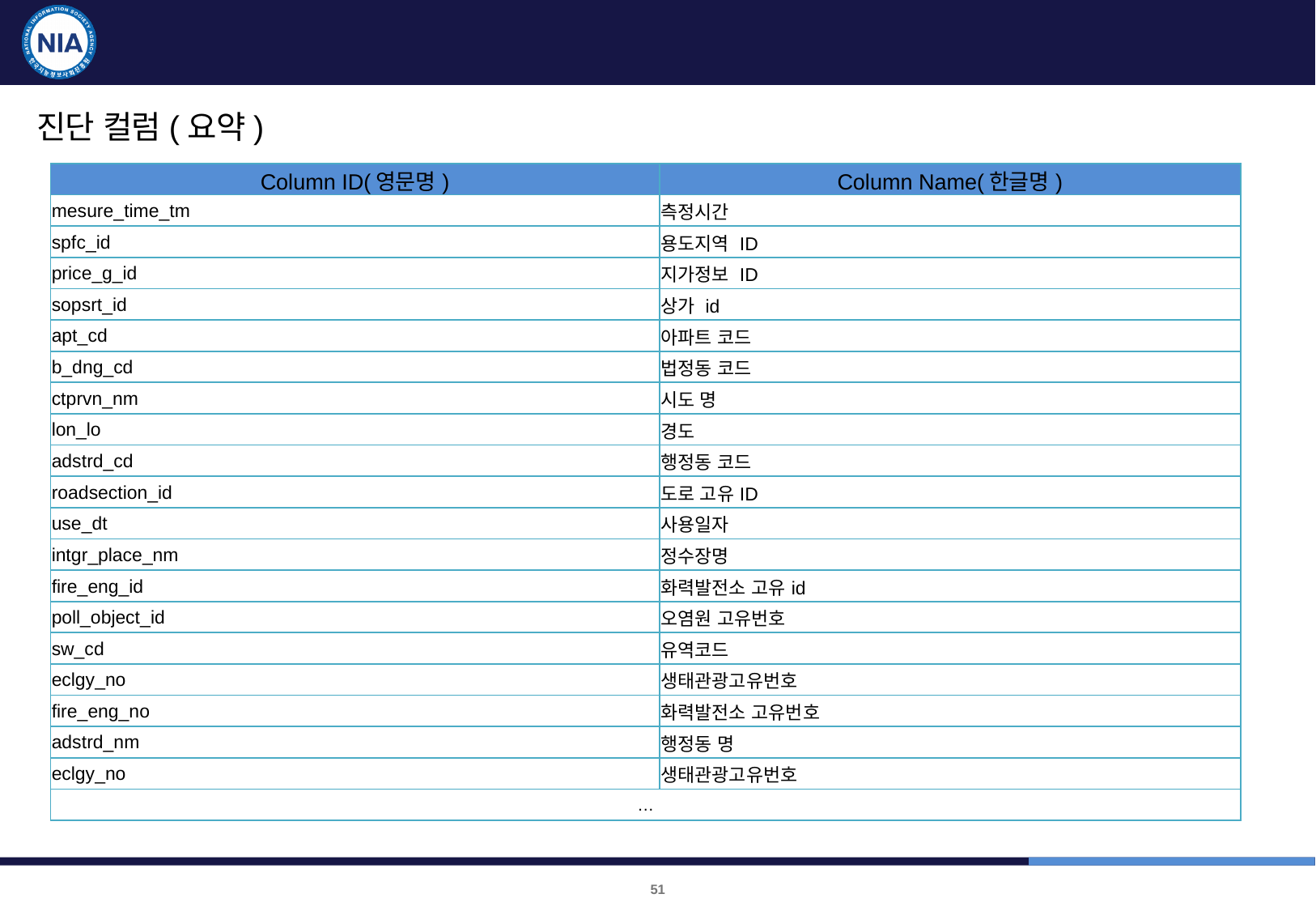

품질진단 대상 및 항목 : 환경 플랫폼
진단 컬럼(요약)
| Column ID(영문명) | Column Name(한글명) |
| --- | --- |
| mesure\_time\_tm | 측정시간 |
| spfc\_id | 용도지역 ID |
| price\_g\_id | 지가정보 ID |
| sopsrt\_id | 상가 id |
| apt\_cd | 아파트 코드 |
| b\_dng\_cd | 법정동 코드 |
| ctprvn\_nm | 시도 명 |
| lon\_lo | 경도 |
| adstrd\_cd | 행정동 코드 |
| roadsection\_id | 도로 고유ID |
| use\_dt | 사용일자 |
| intgr\_place\_nm | 정수장명 |
| fire\_eng\_id | 화력발전소 고유id |
| poll\_object\_id | 오염원 고유번호 |
| sw\_cd | 유역코드 |
| eclgy\_no | 생태관광고유번호 |
| fire\_eng\_no | 화력발전소 고유번호 |
| adstrd\_nm | 행정동 명 |
| eclgy\_no | 생태관광고유번호 |
| … |  |